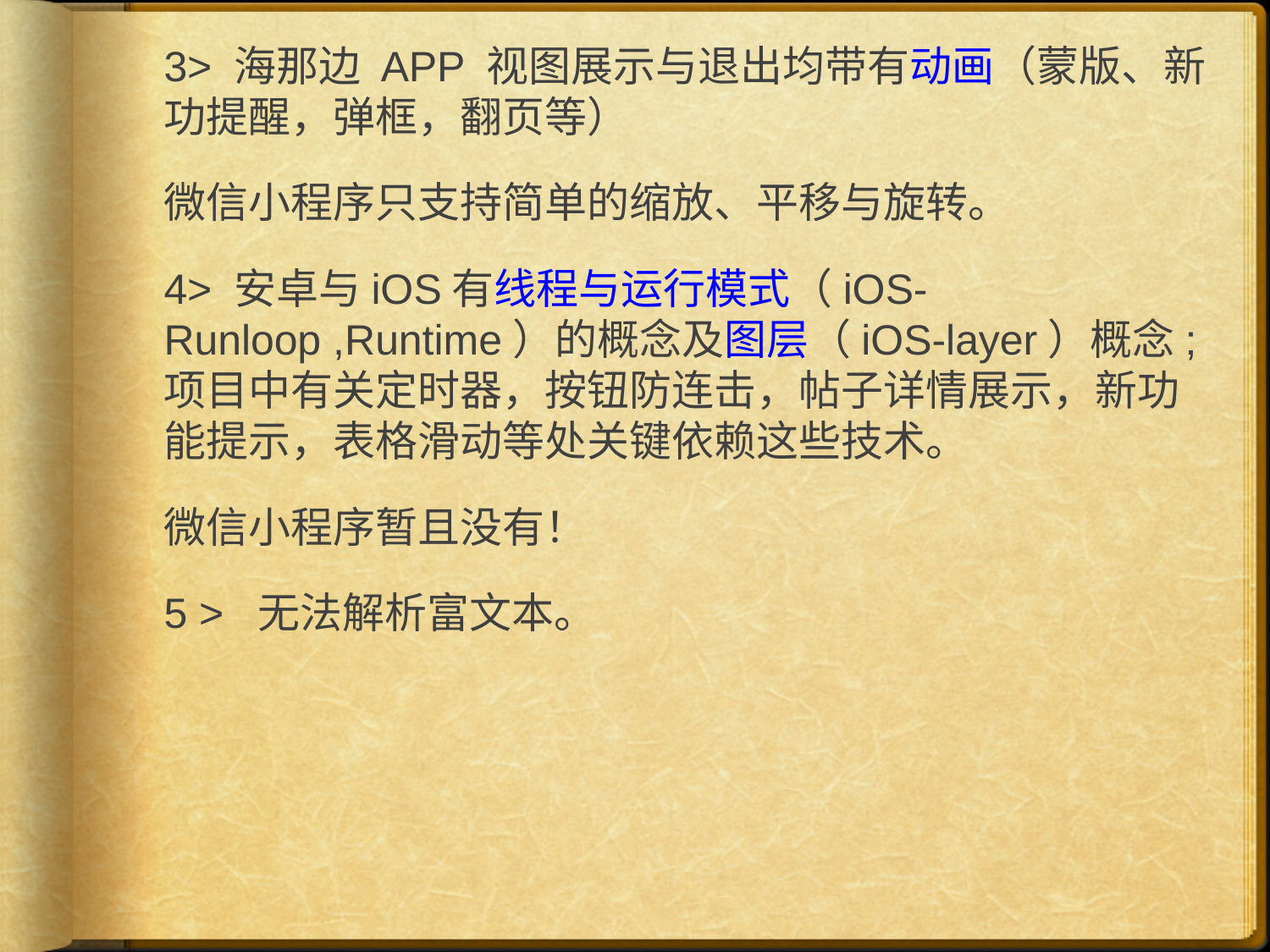

3> 海那边 APP 视图展示与退出均带有动画（蒙版、新功提醒，弹框，翻页等）
微信小程序只支持简单的缩放、平移与旋转。
4> 安卓与iOS有线程与运行模式（iOS-Runloop ,Runtime）的概念及图层（iOS-layer）概念;项目中有关定时器，按钮防连击，帖子详情展示，新功能提示，表格滑动等处关键依赖这些技术。
微信小程序暂且没有！
5 >  无法解析富文本。